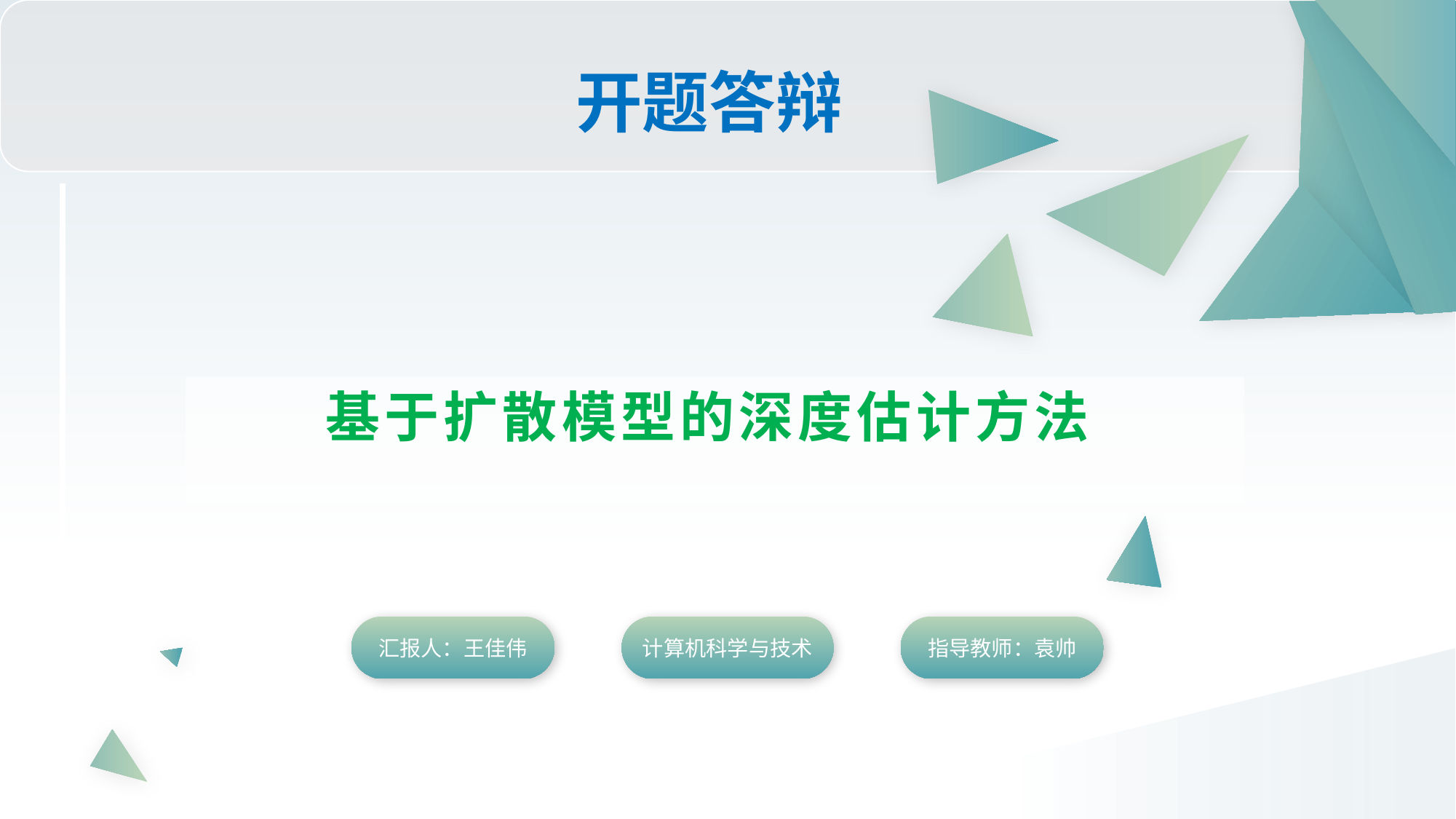

开题答辩

基于扩散模型的深度估计方法

汇报人：王佳伟
计算机科学与技术
指导教师：袁帅